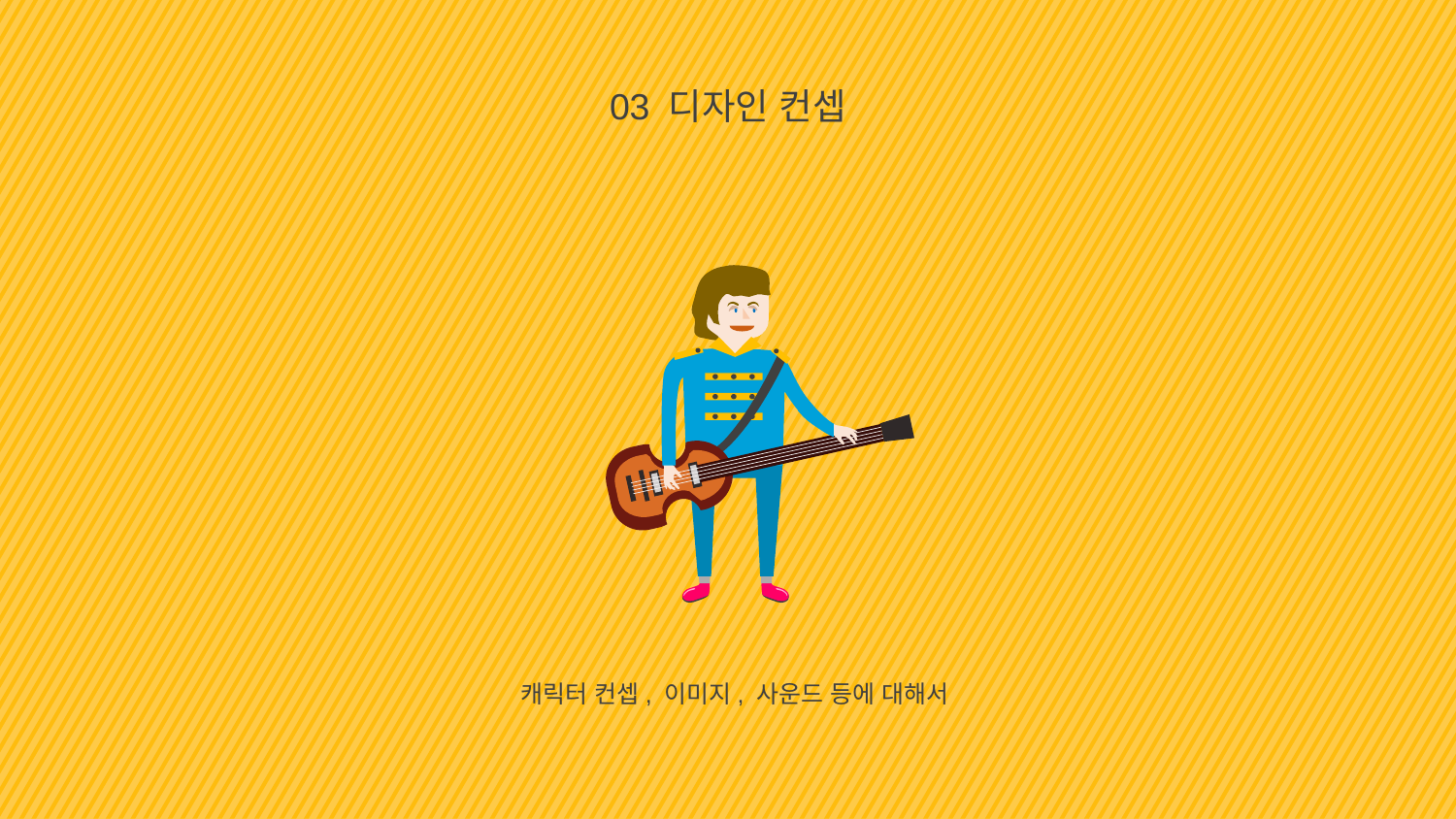

03 디자인 컨셉

캐릭터 컨셉, 이미지, 사운드 등에 대해서